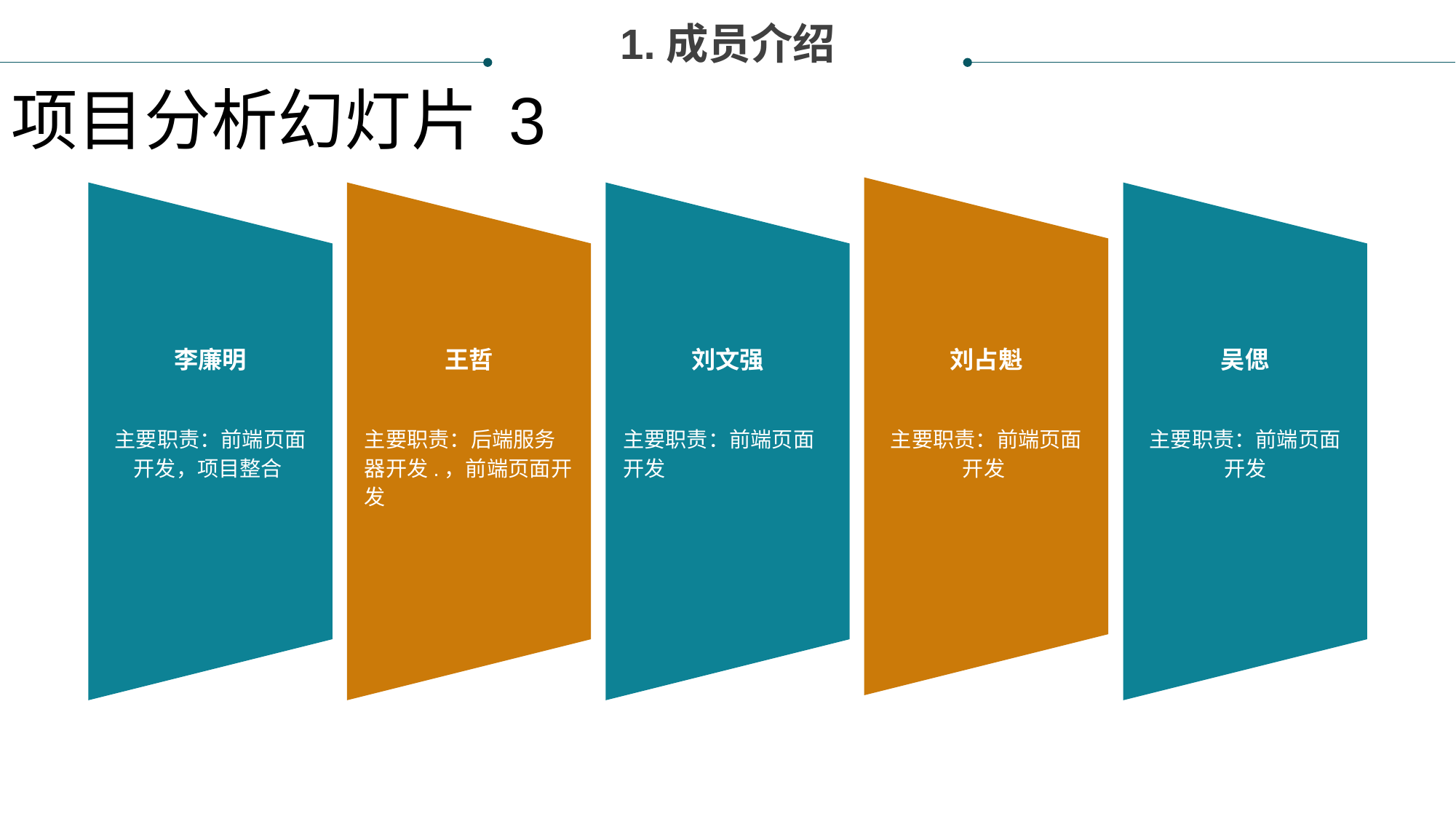

1.成员介绍
项目分析幻灯片 3

李廉明
王哲
刘文强
刘占魁
吴偲
主要职责：前端页面开发，项目整合
主要职责：后端服务器开发.，前端页面开发
主要职责：前端页面开发
主要职责：前端页面开发
主要职责：前端页面开发